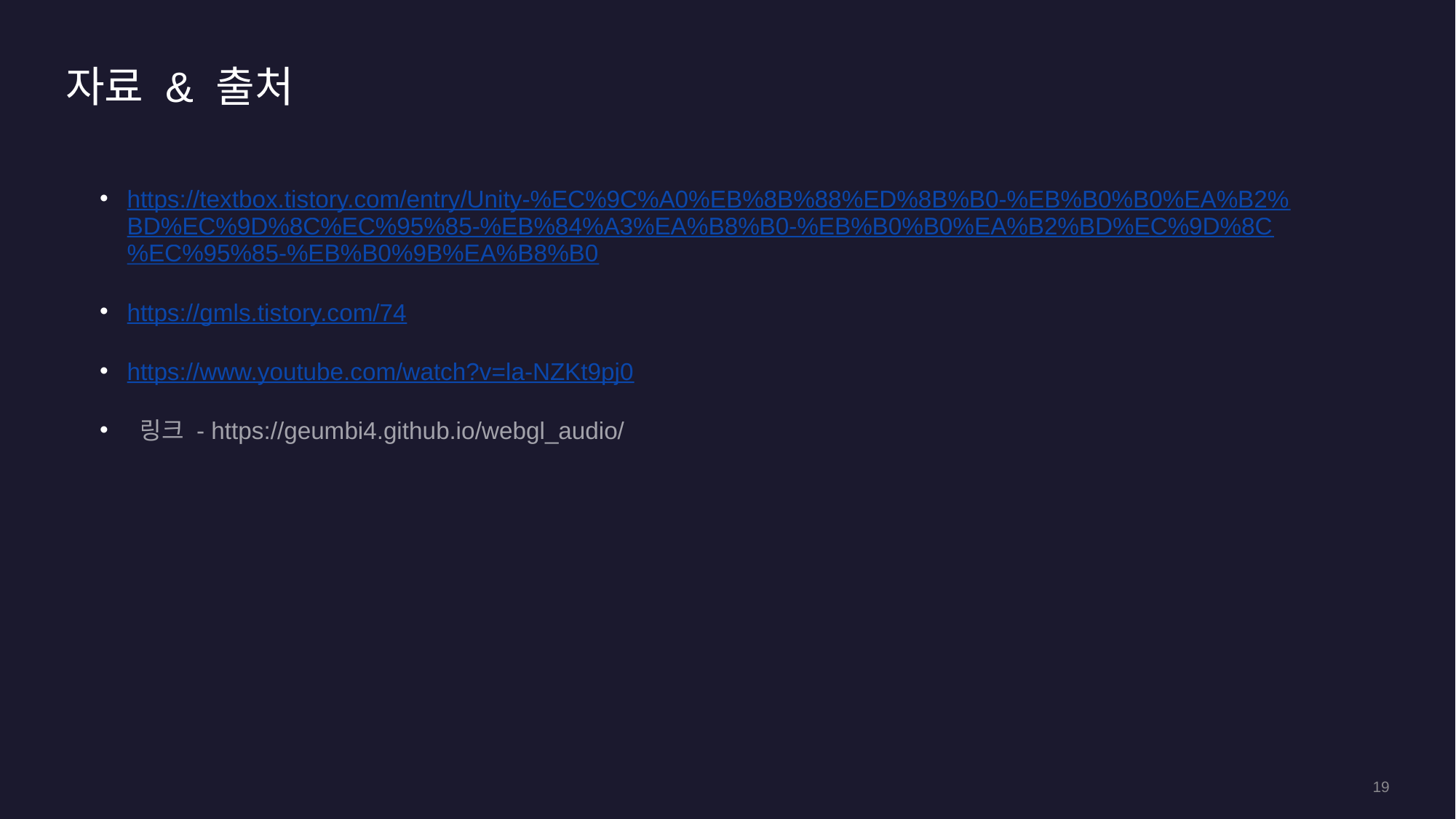

# 자료 & 출처
https://textbox.tistory.com/entry/Unity-%EC%9C%A0%EB%8B%88%ED%8B%B0-%EB%B0%B0%EA%B2%BD%EC%9D%8C%EC%95%85-%EB%84%A3%EA%B8%B0-%EB%B0%B0%EA%B2%BD%EC%9D%8C%EC%95%85-%EB%B0%9B%EA%B8%B0
https://gmls.tistory.com/74
https://www.youtube.com/watch?v=la-NZKt9pj0
 링크 - https://geumbi4.github.io/webgl_audio/
19